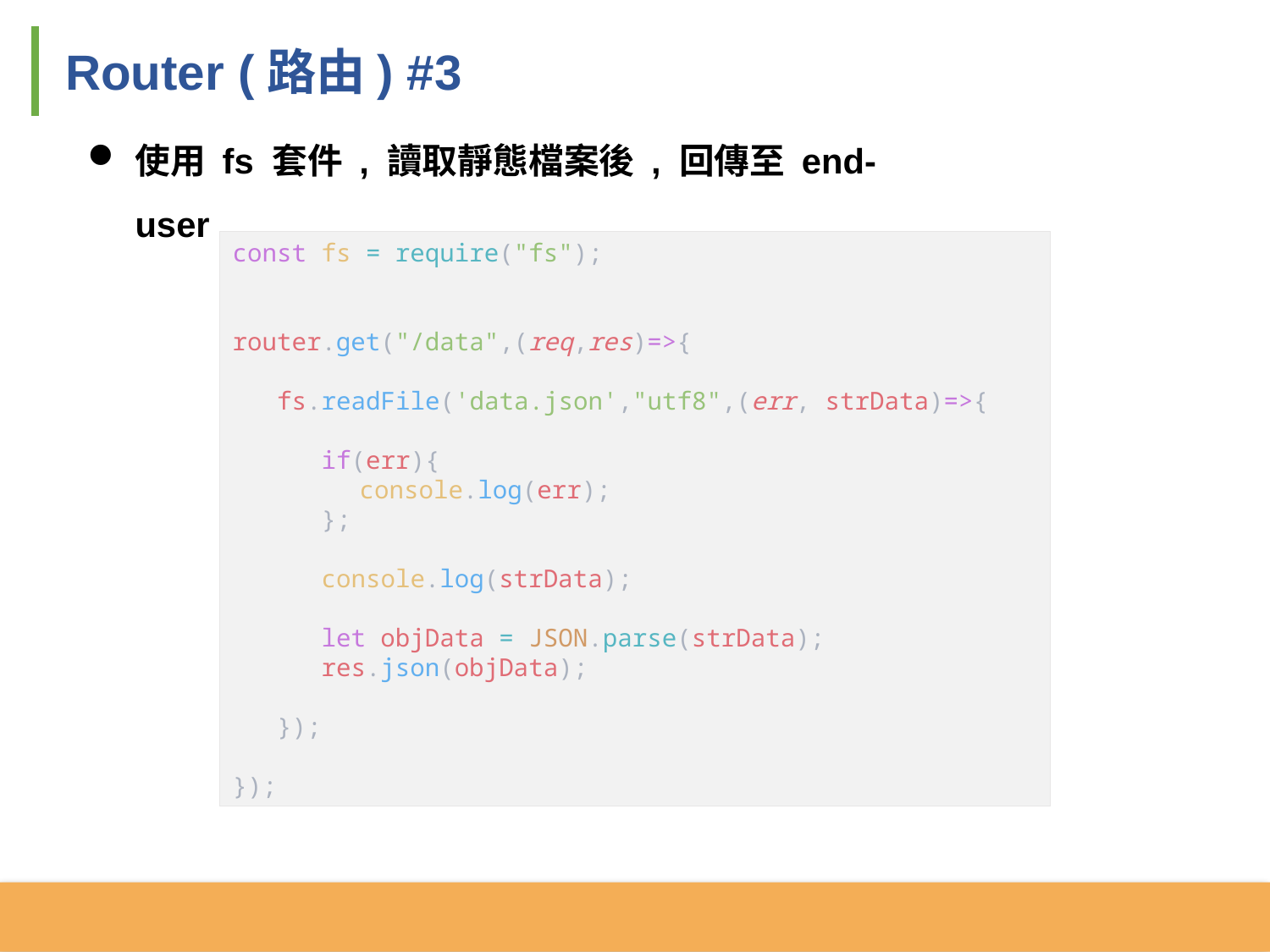

Router (路由) #3
使用 fs 套件 , 讀取靜態檔案後 , 回傳至 end-user

const fs = require("fs");
router.get("/data",(req,res)=>{

   fs.readFile('data.json',"utf8",(err, strData)=>{

      if(err){
	console.log(err);
      };

      console.log(strData);

      let objData = JSON.parse(strData);
      res.json(objData);

   });

});